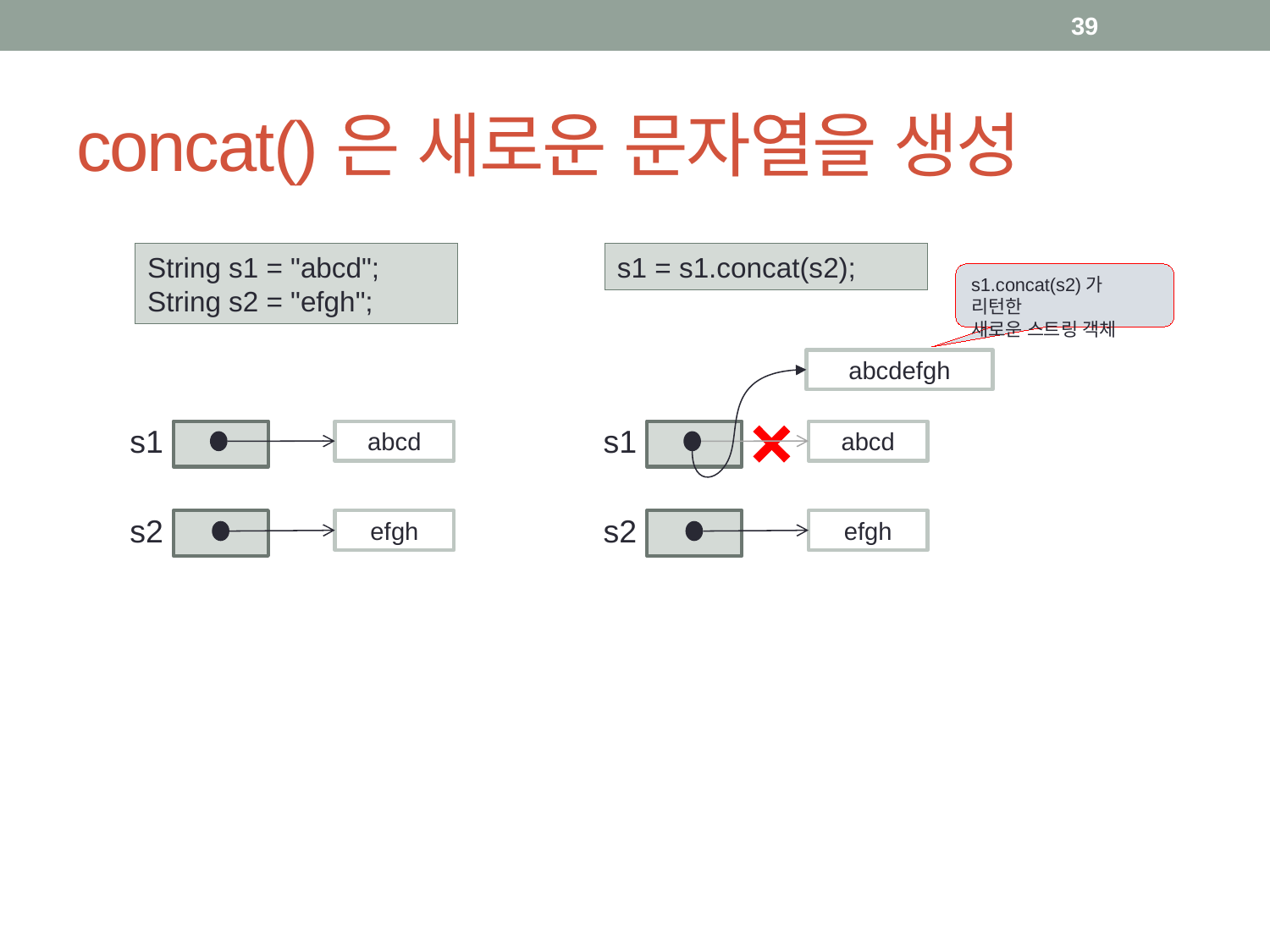

39
# concat()은 새로운 문자열을 생성
String s1 = "abcd";
String s2 = "efgh";
s1 = s1.concat(s2);
s1.concat(s2)가 리턴한
새로운 스트링 객체
abcdefgh

s1
s1

abcd

abcd

s2
s2

efgh

efgh